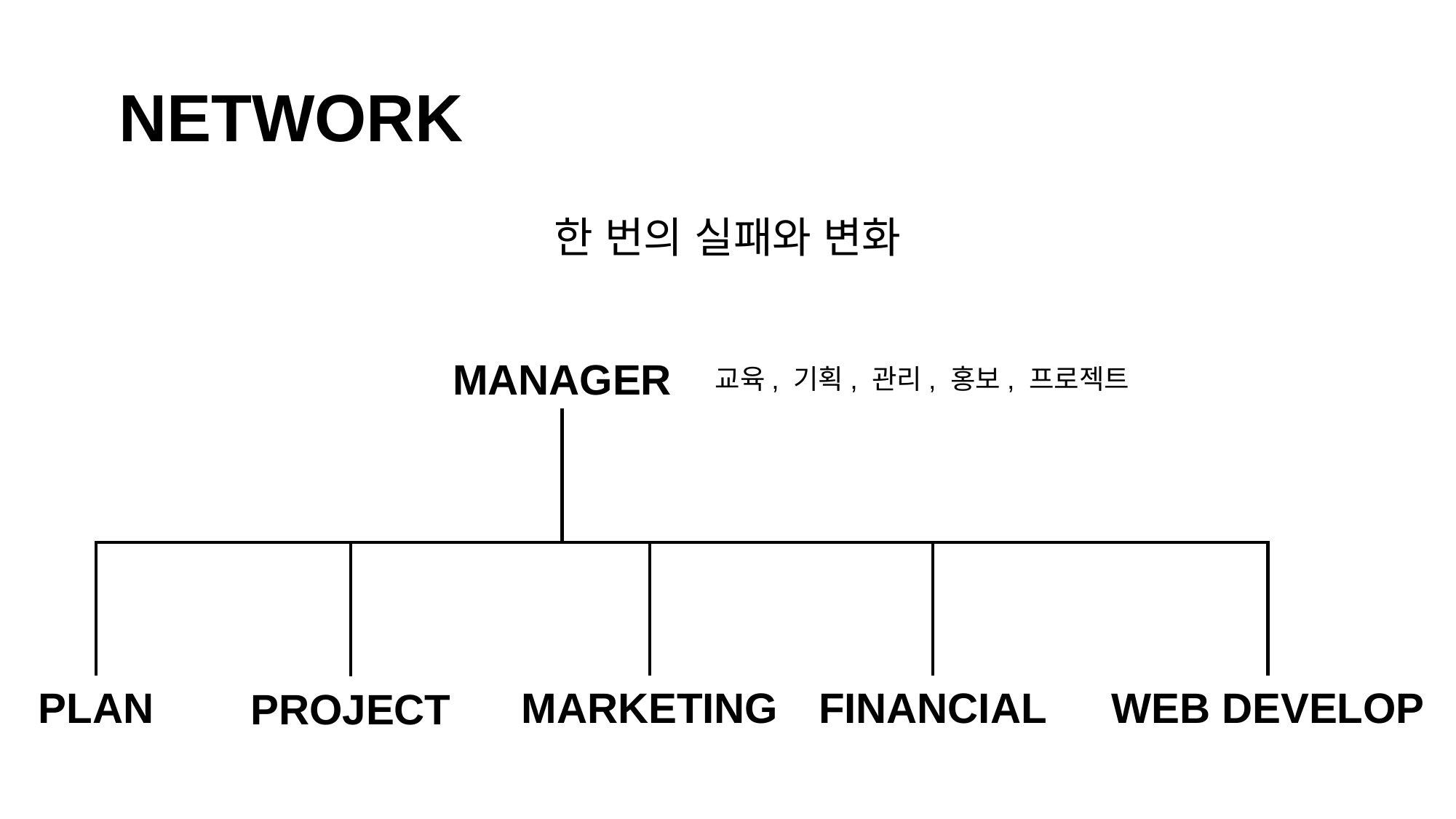

NETWORK
한 번의 실패와 변화
MANAGER
교육, 기획, 관리, 홍보, 프로젝트
PLAN
MARKETING
FINANCIAL
WEB DEVELOP
PROJECT